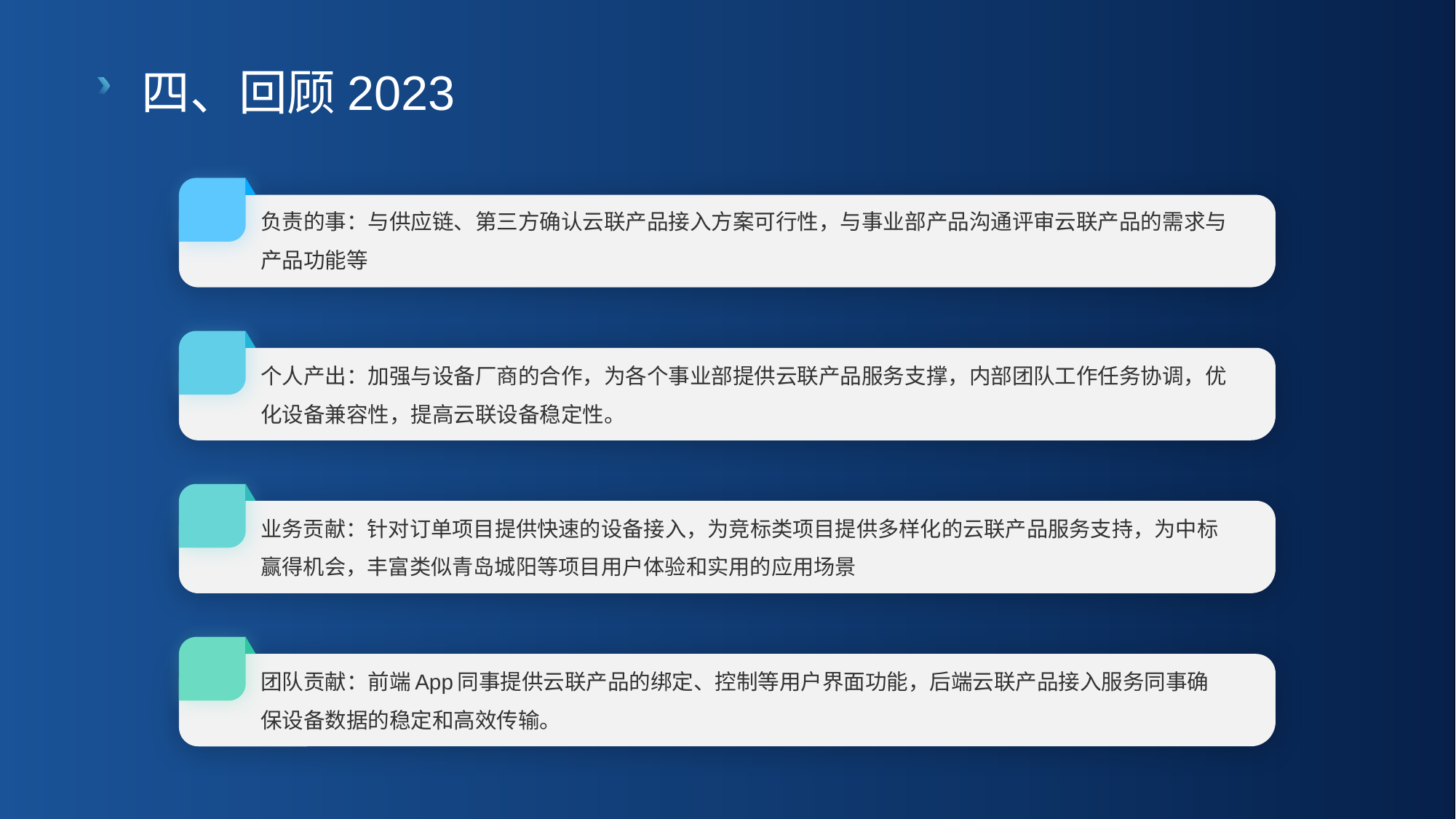

四、回顾2023

负责的事：与供应链、第三方确认云联产品接入方案可行性，与事业部产品沟通评审云联产品的需求与产品功能等

个人产出：加强与设备厂商的合作，为各个事业部提供云联产品服务支撑，内部团队工作任务协调，优化设备兼容性，提高云联设备稳定性。

业务贡献：针对订单项目提供快速的设备接入，为竞标类项目提供多样化的云联产品服务支持，为中标赢得机会，丰富类似青岛城阳等项目用户体验和实用的应用场景

团队贡献：前端App同事提供云联产品的绑定、控制等用户界面功能，后端云联产品接入服务同事确保设备数据的稳定和高效传输。